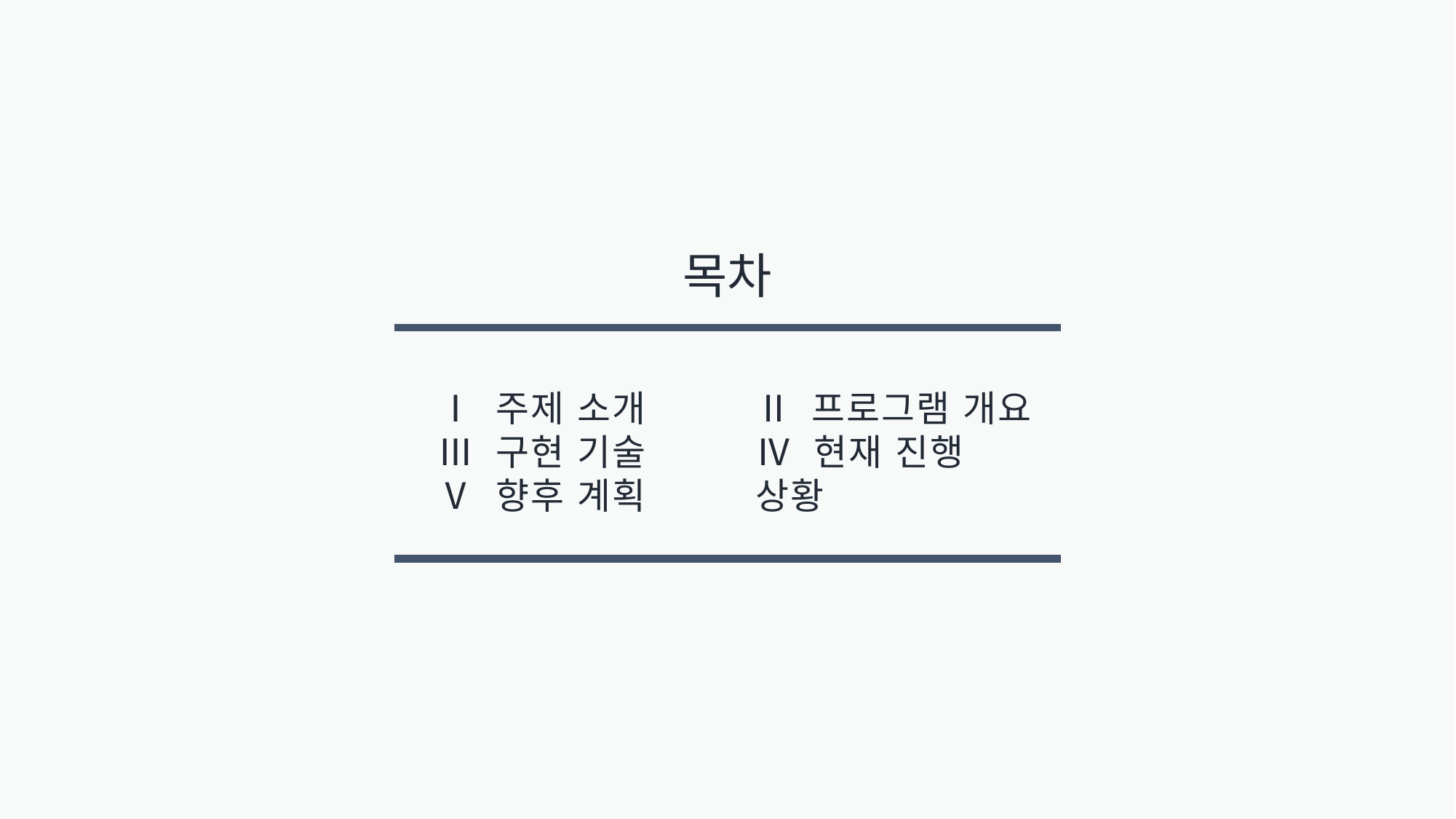

목차
Ⅰ 주제 소개
Ⅲ 구현 기술
Ⅴ 향후 계획
Ⅱ 프로그램 개요
Ⅳ 현재 진행 상황